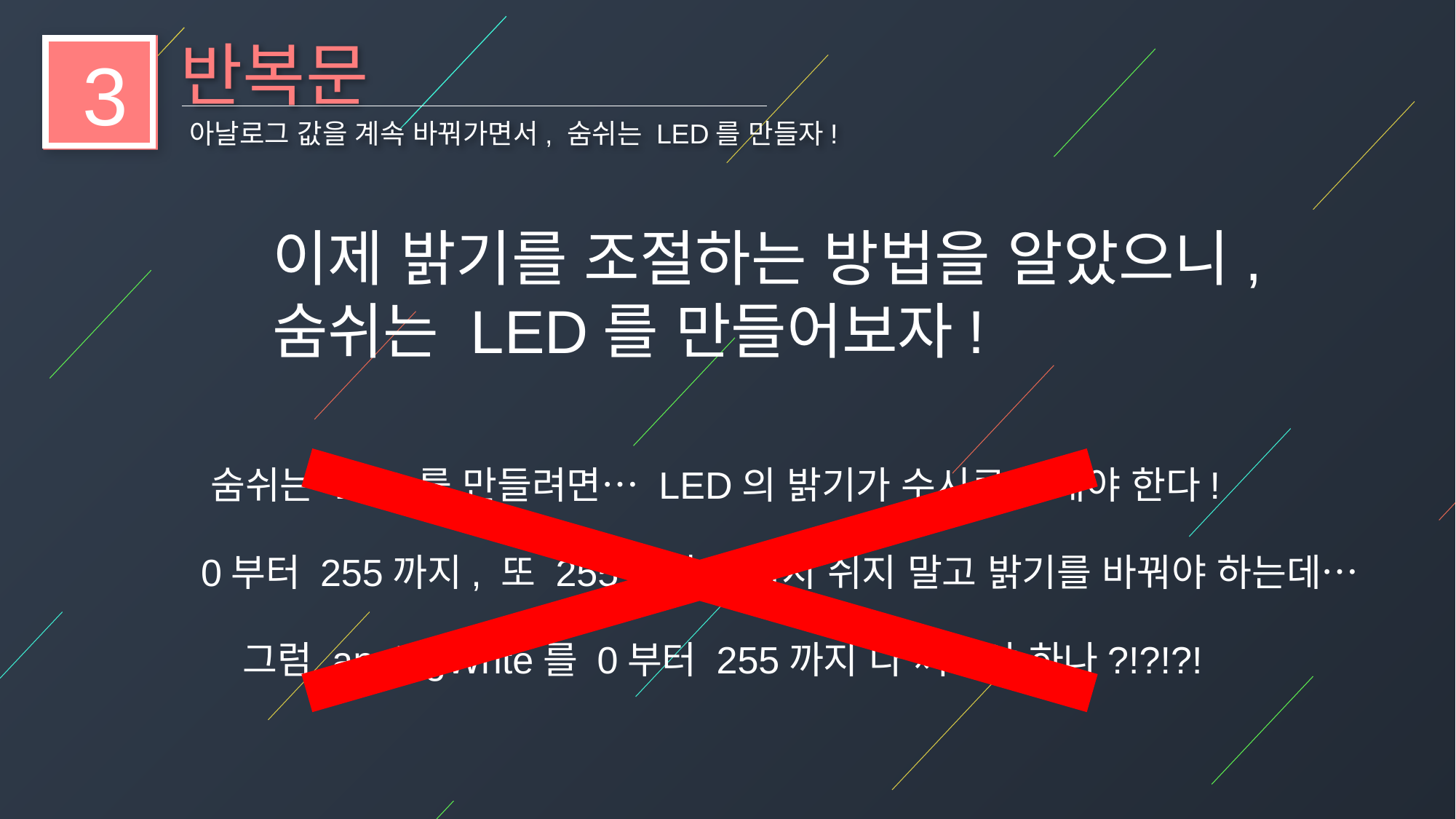

반복문

3
아날로그 값을 계속 바꿔가면서, 숨쉬는 LED를 만들자!
이제 밝기를 조절하는 방법을 알았으니,
숨쉬는 LED를 만들어보자!

숨쉬는 LED를 만들려면… LED의 밝기가 수시로 변해야 한다!
0부터 255까지, 또 255부터 0까지 쉬지 말고 밝기를 바꿔야 하는데…
그럼 analogWrite를 0부터 255까지 다 써줘야 하나?!?!?!